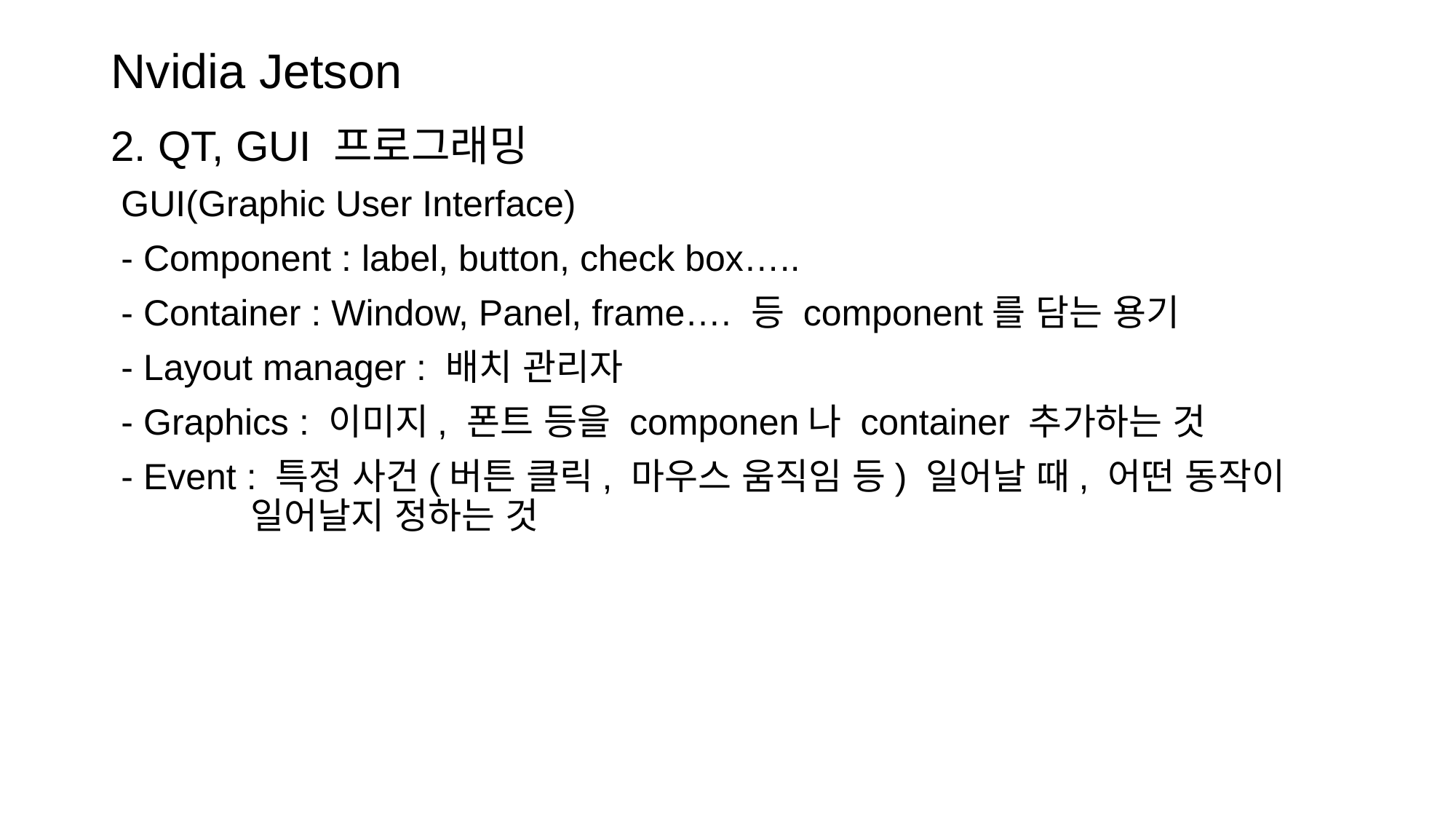

# Nvidia Jetson
2. QT, GUI 프로그래밍
 GUI(Graphic User Interface)
 - Component : label, button, check box…..
 - Container : Window, Panel, frame…. 등 component를 담는 용기
 - Layout manager : 배치 관리자
 - Graphics : 이미지, 폰트 등을 componen나 container 추가하는 것
 - Event : 특정 사건(버튼 클릭, 마우스 움직임 등) 일어날 때, 어떤 동작이      	   일어날지 정하는 것